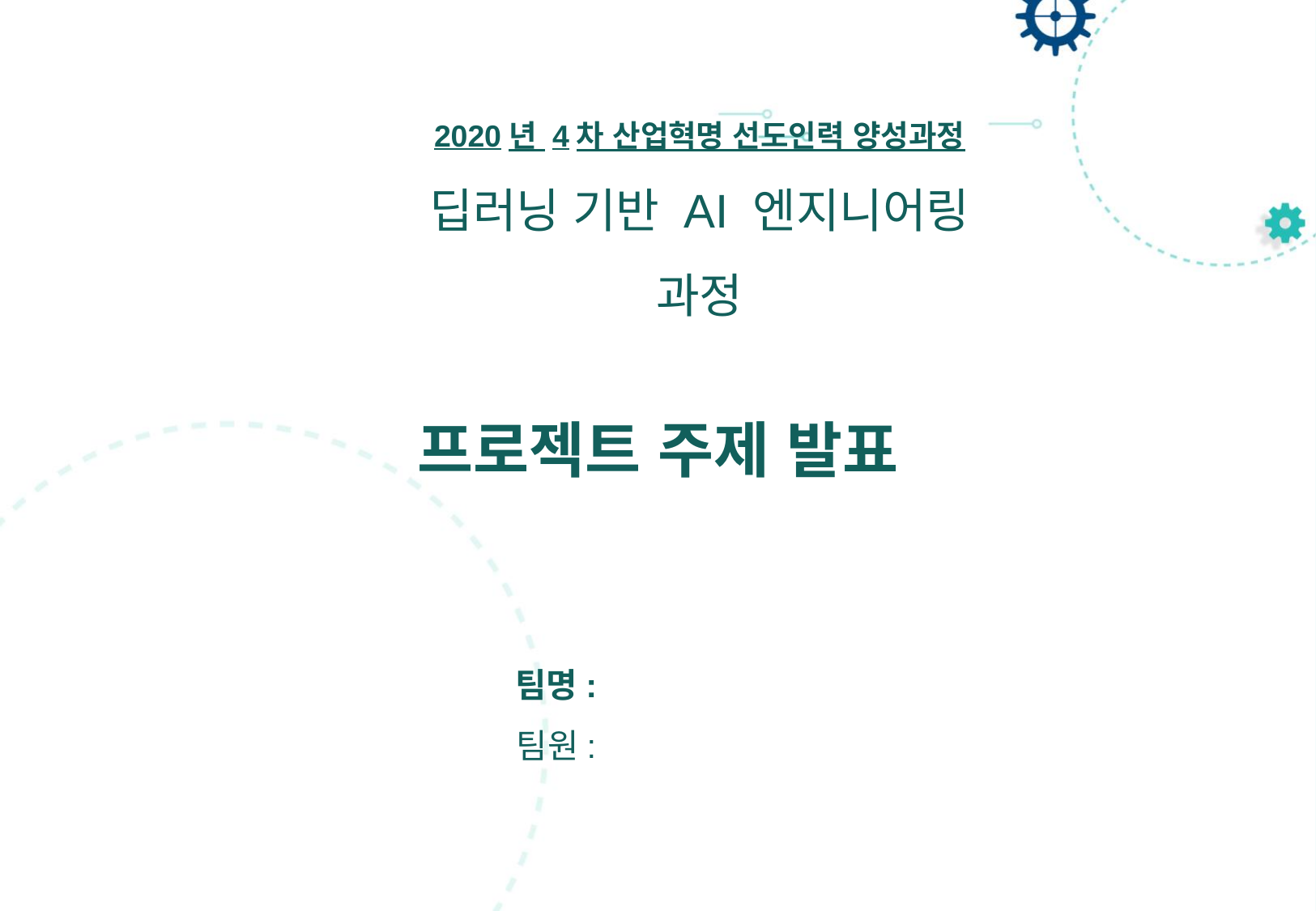

2020년 4차 산업혁명 선도인력 양성과정
딥러닝 기반 AI 엔지니어링 과정
프로젝트 주제 발표
팀명:
팀원: